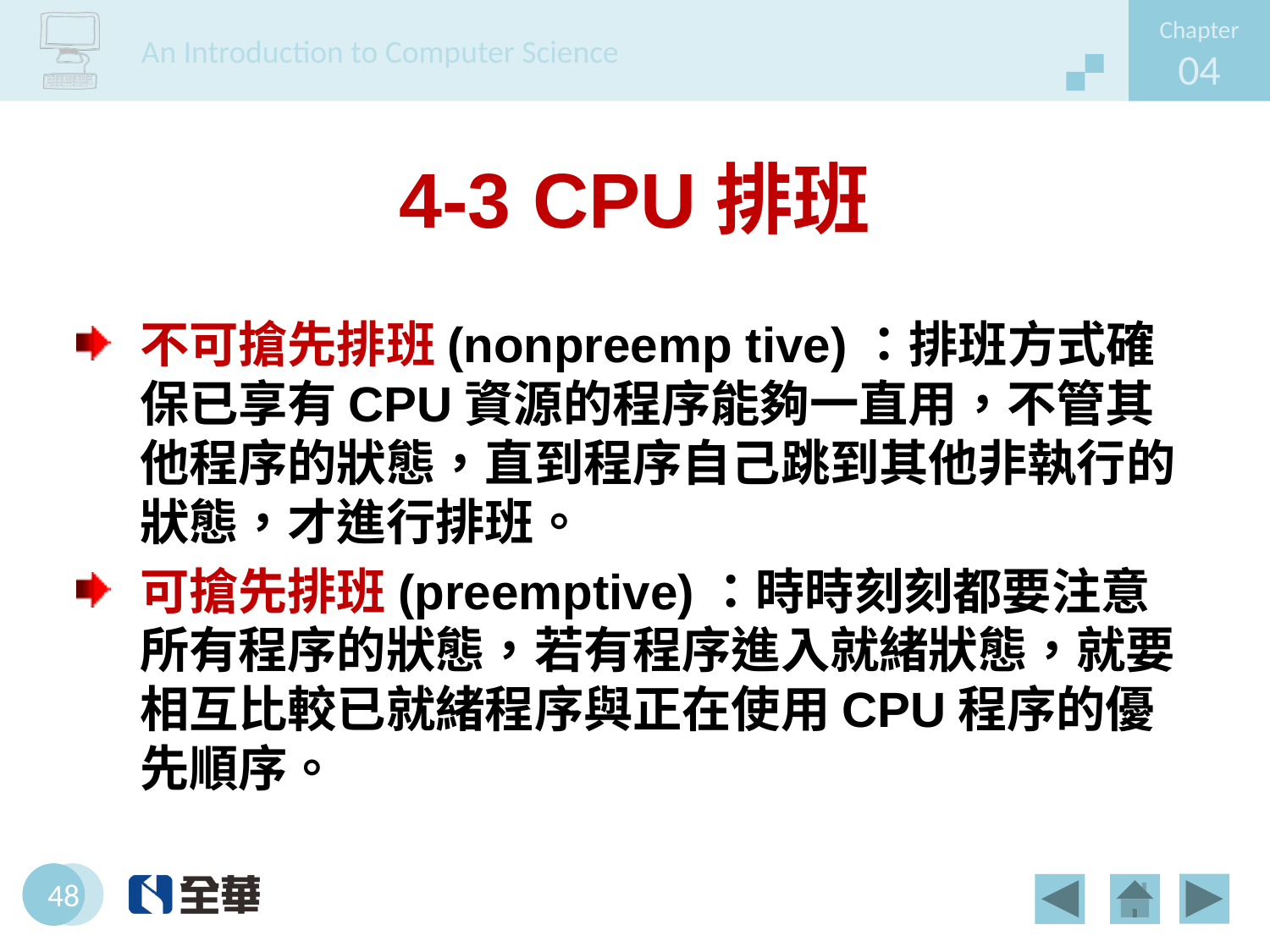

# 4-3 CPU排班
不可搶先排班(nonpreemp tive)：排班方式確保已享有CPU資源的程序能夠一直用，不管其他程序的狀態，直到程序自己跳到其他非執行的狀態，才進行排班。
可搶先排班(preemptive)：時時刻刻都要注意所有程序的狀態，若有程序進入就緒狀態，就要相互比較已就緒程序與正在使用CPU程序的優先順序。